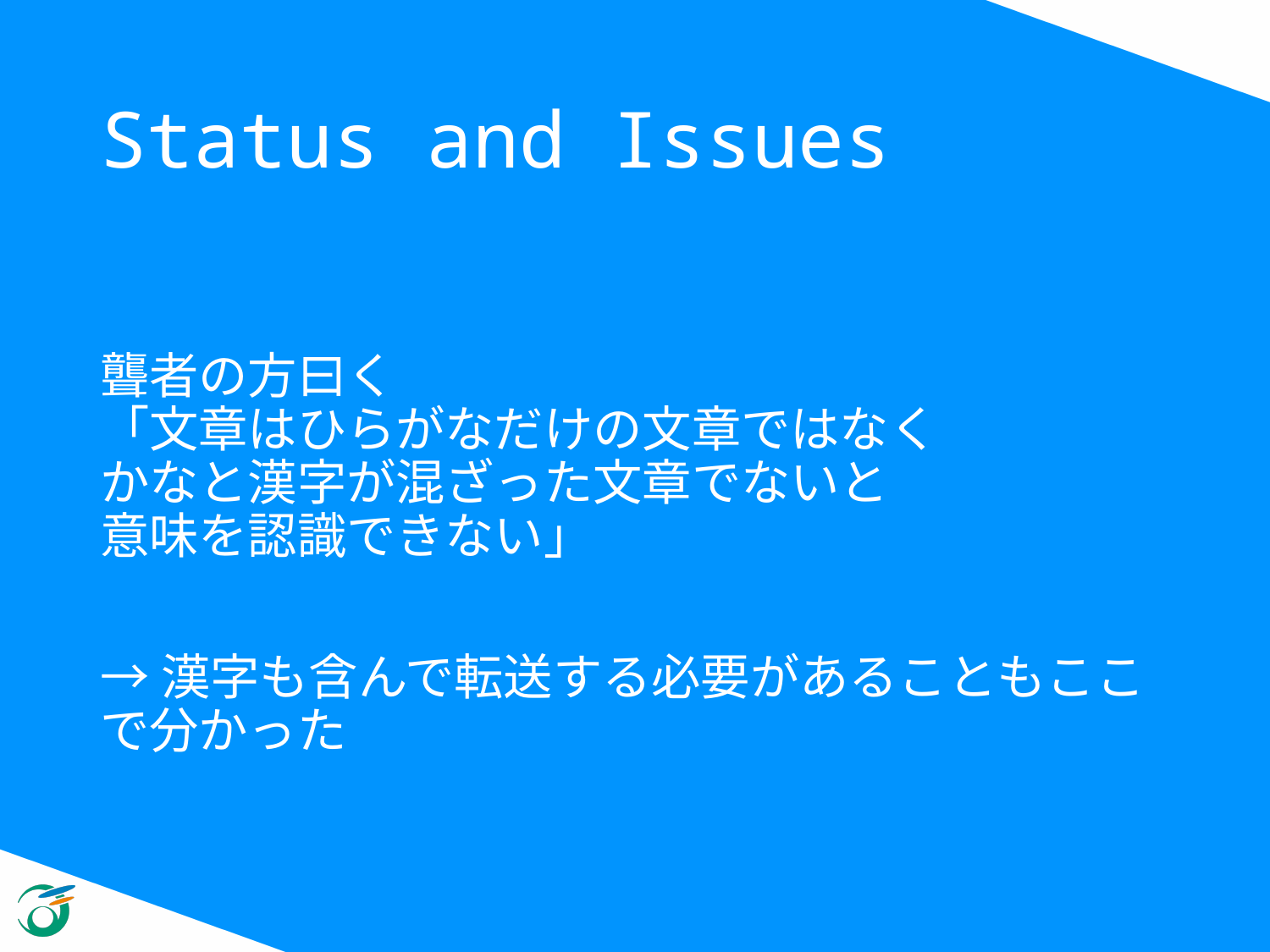

# Status and Issues
聾者の方曰く
「文章はひらがなだけの文章ではなく
かなと漢字が混ざった文章でないと
意味を認識できない」

→漢字も含んで転送する必要があることもここで分かった